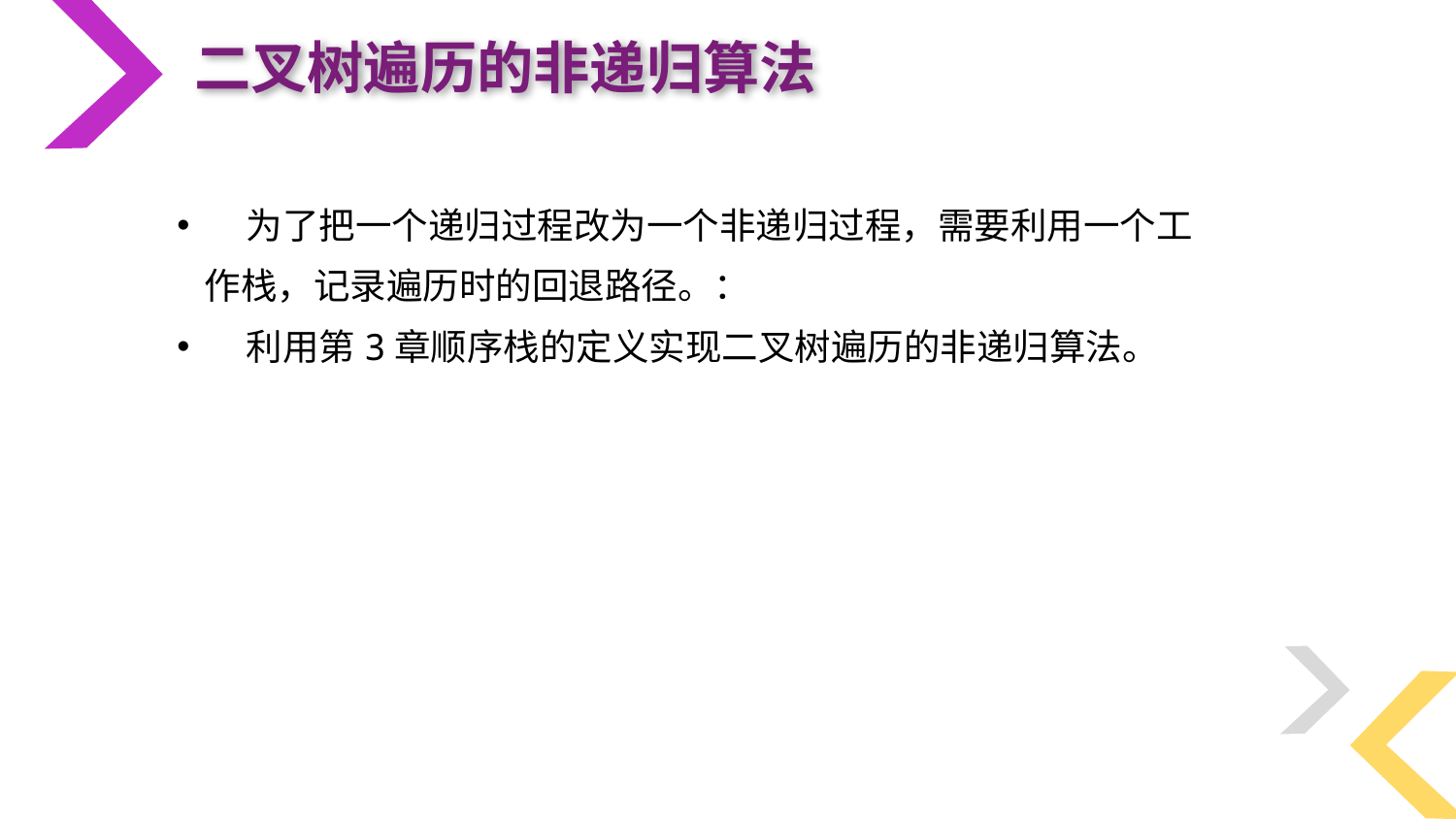

二叉树遍历的非递归算法
    为了把一个递归过程改为一个非递归过程，需要利用一个工作栈，记录遍历时的回退路径。：
    利用第3章顺序栈的定义实现二叉树遍历的非递归算法。